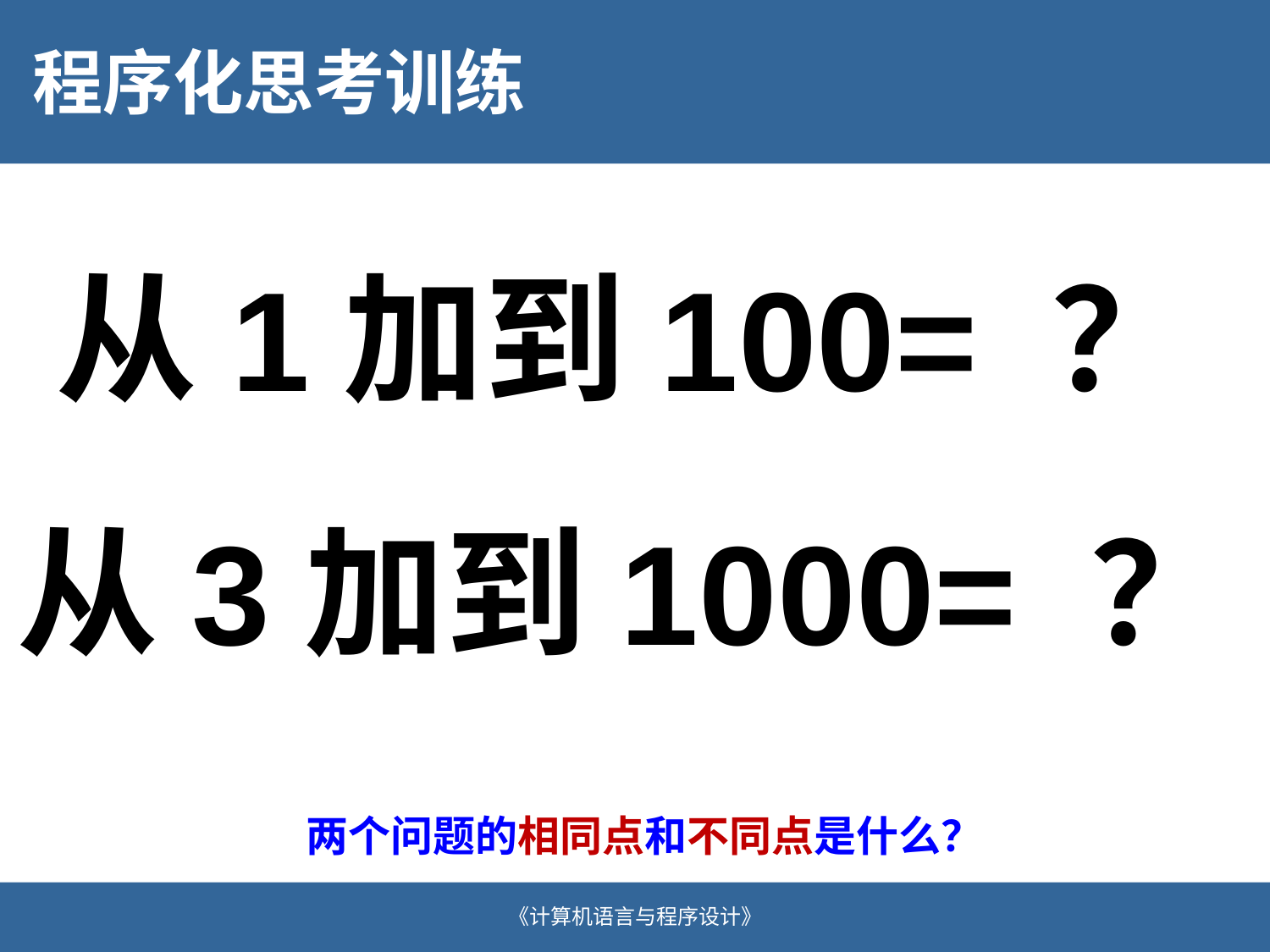

# 程序化思考训练
从1加到100= ？
从3加到1000= ？
两个问题的相同点和不同点是什么？

《计算机语言与程序设计》
76